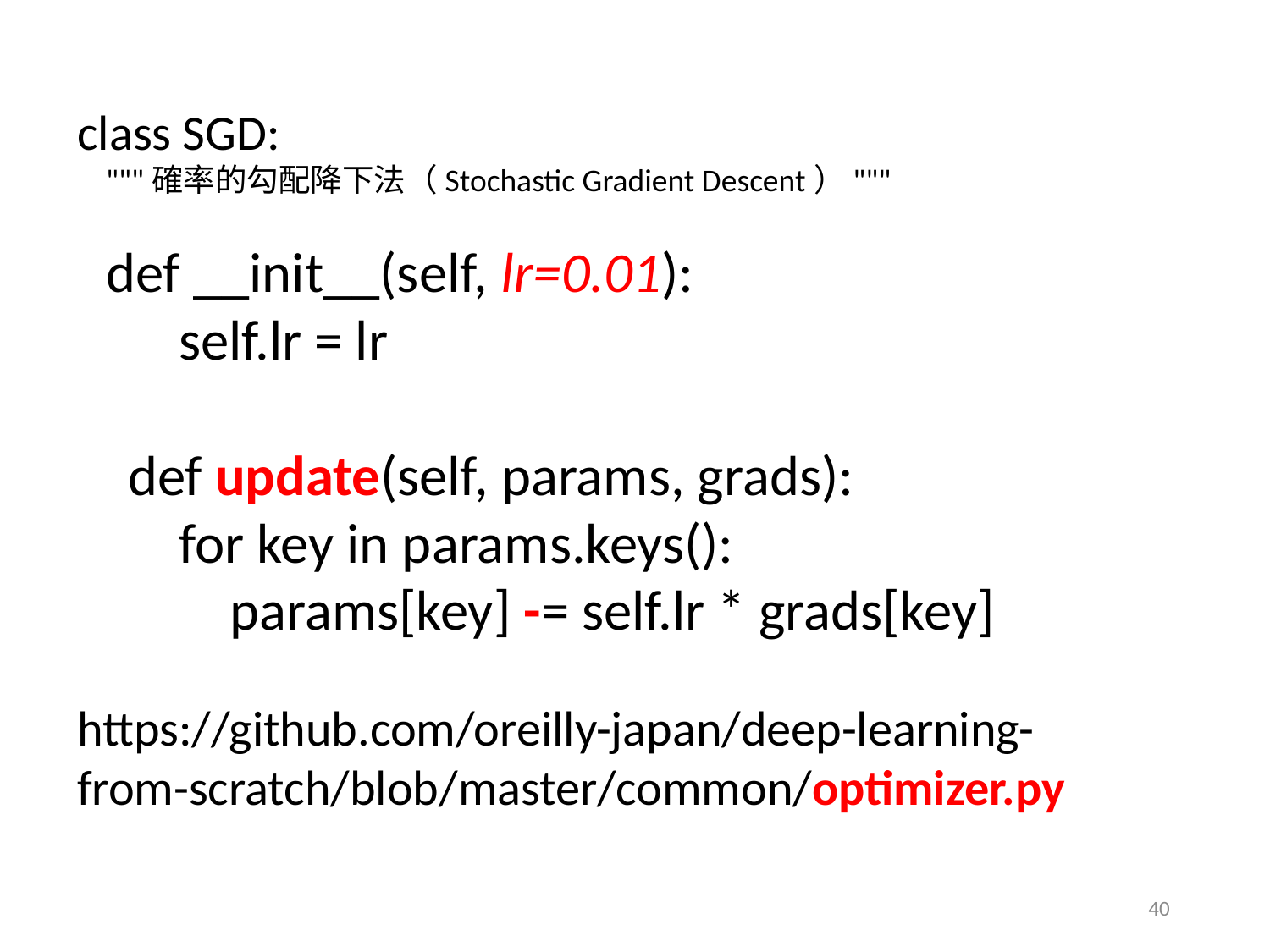

class SGD:
    """確率的勾配降下法（Stochastic Gradient Descent）"""

    def __init__(self, lr=0.01):
        self.lr = lr

    def update(self, params, grads):
        for key in params.keys():
            params[key] -= self.lr * grads[key]
https://github.com/oreilly-japan/deep-learning-from-scratch/blob/master/common/optimizer.py
40